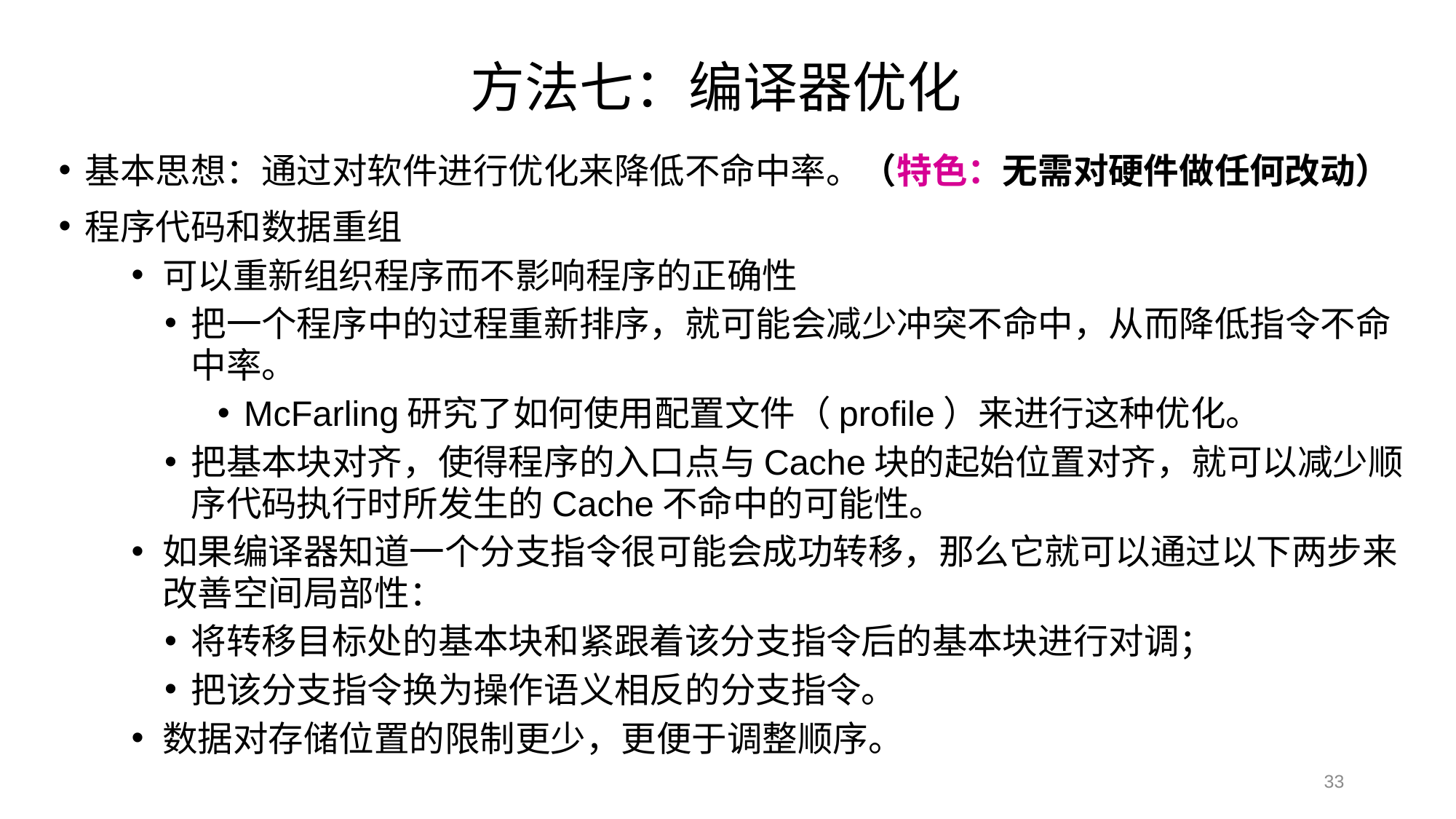

方法七：编译器优化
基本思想：通过对软件进行优化来降低不命中率。（特色：无需对硬件做任何改动）
程序代码和数据重组
可以重新组织程序而不影响程序的正确性
把一个程序中的过程重新排序，就可能会减少冲突不命中，从而降低指令不命中率。
McFarling研究了如何使用配置文件（profile）来进行这种优化。
把基本块对齐，使得程序的入口点与Cache块的起始位置对齐，就可以减少顺序代码执行时所发生的Cache不命中的可能性。
如果编译器知道一个分支指令很可能会成功转移，那么它就可以通过以下两步来改善空间局部性：
将转移目标处的基本块和紧跟着该分支指令后的基本块进行对调；
把该分支指令换为操作语义相反的分支指令。
数据对存储位置的限制更少，更便于调整顺序。
33